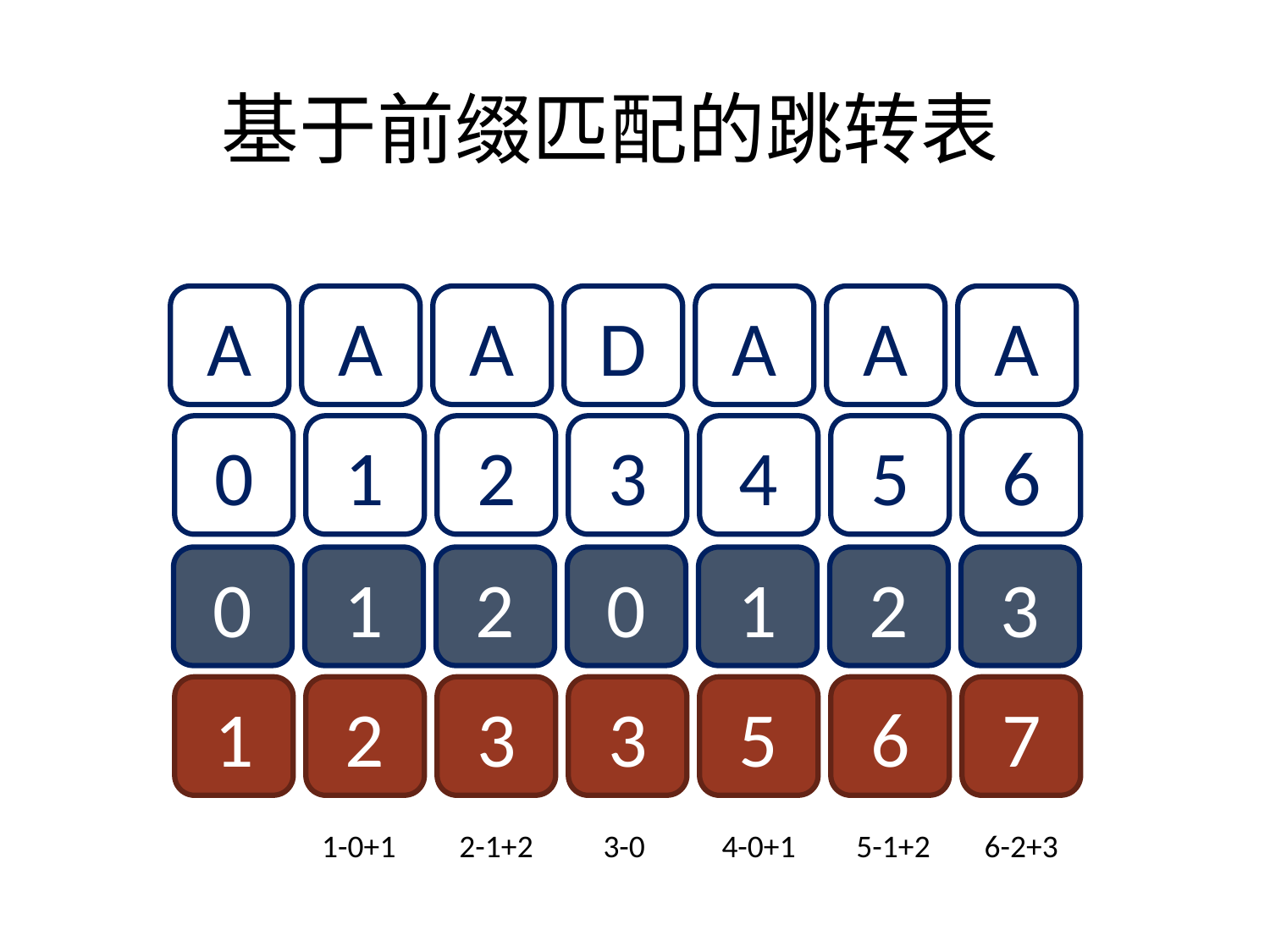

基于前缀匹配的跳转表
A
A
A
D
A
A
A
0
1
2
3
4
5
6
0
1
2
0
1
2
3
1
2
3
3
5
6
7
1-0+1
2-1+2
3-0
4-0+1
5-1+2
6-2+3